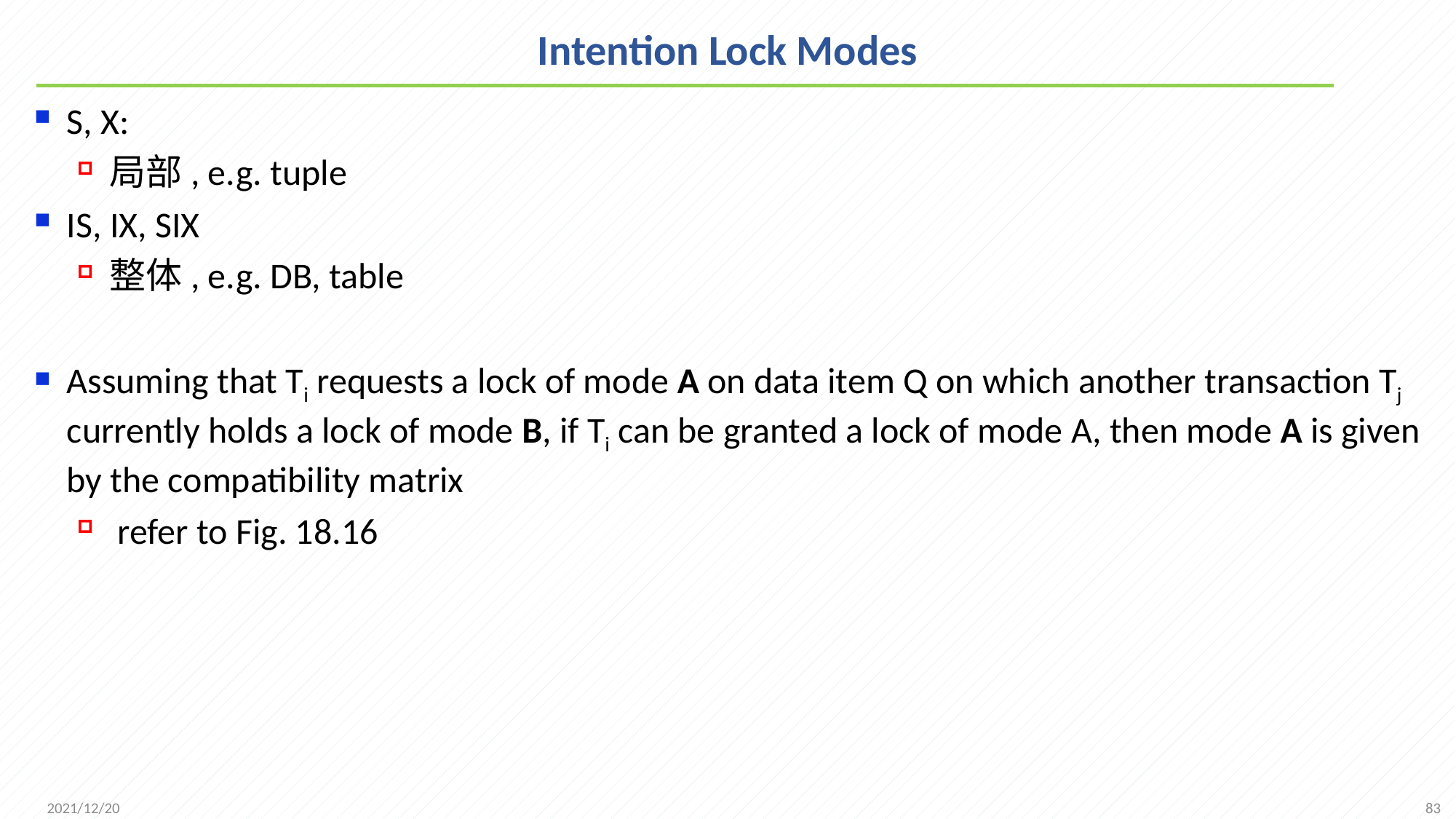

# Intention Lock Modes
S, X:
局部, e.g. tuple
IS, IX, SIX
整体, e.g. DB, table

Assuming that Ti requests a lock of mode A on data item Q on which another transaction Tj currently holds a lock of mode B, if Ti can be granted a lock of mode A, then mode A is given by the compatibility matrix
 refer to Fig. 18.16

83
2021/12/20